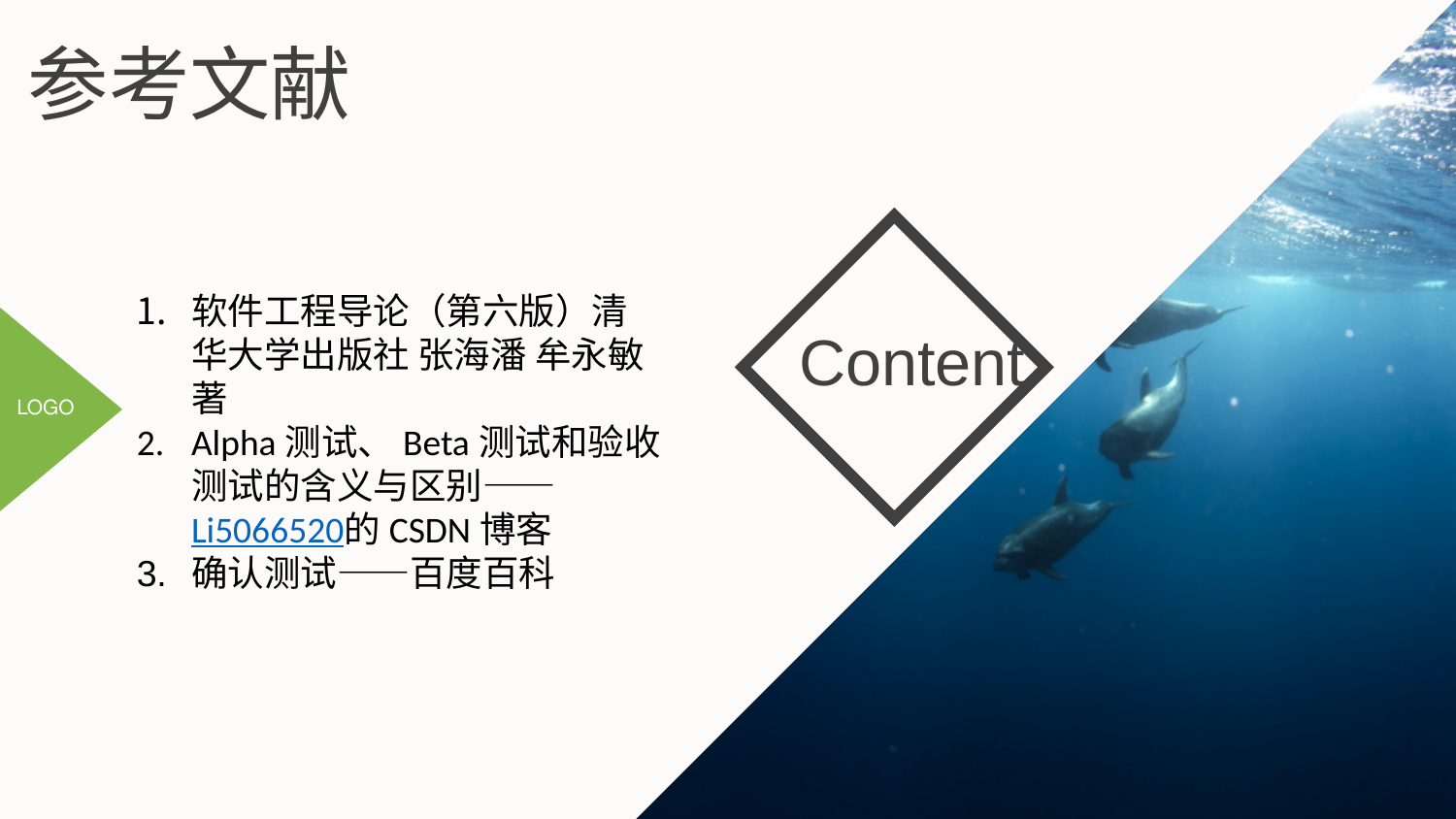

参考文献

软件工程导论（第六版）清华大学出版社 张海潘 牟永敏 著
Alpha测试、Beta测试和验收测试的含义与区别——Li5066520的CSDN博客
确认测试——百度百科

Content

LOGO